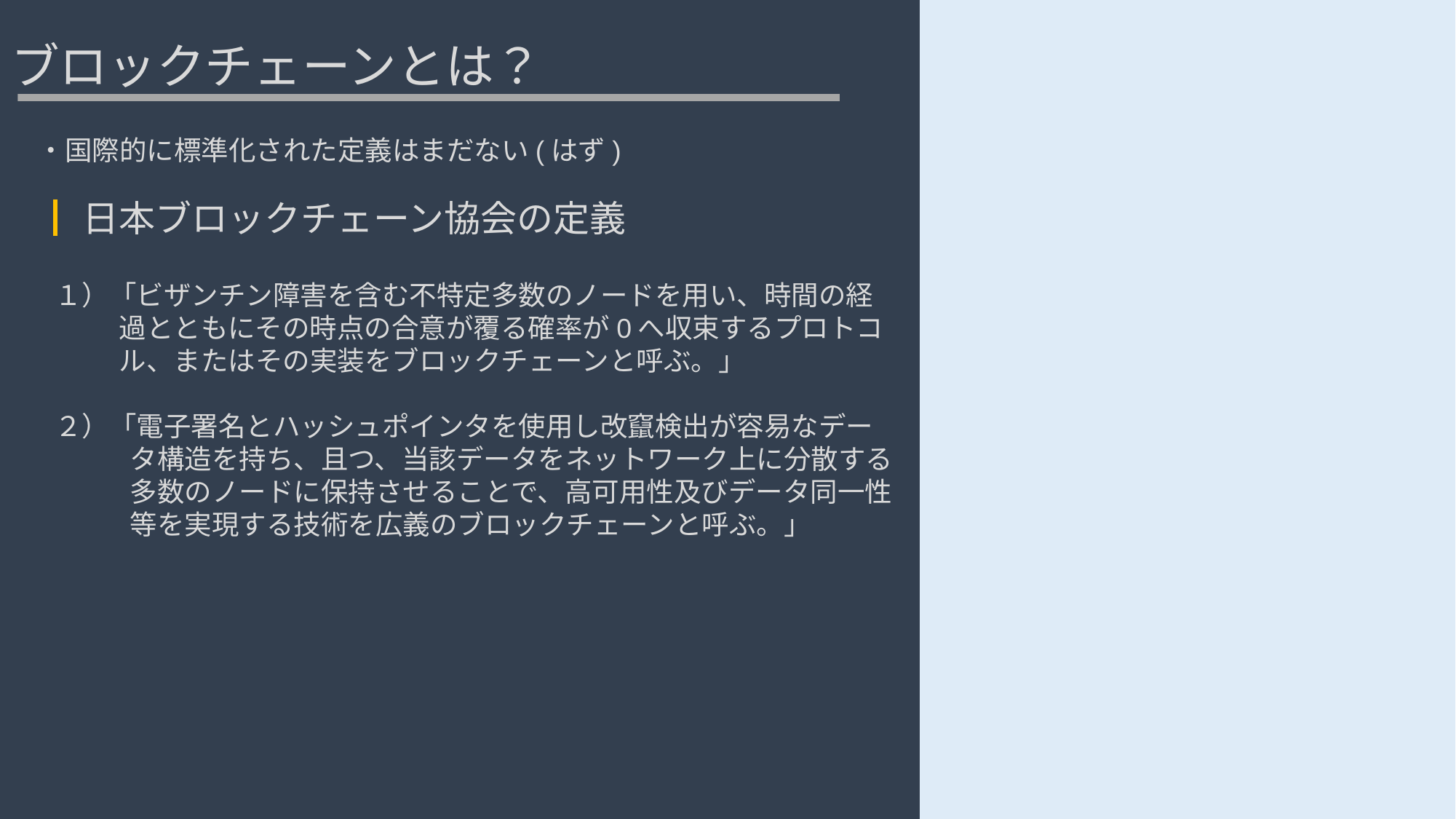

# ブロックチェーンとは？
・国際的に標準化された定義はまだない(はず)
┃日本ブロックチェーン協会の定義
１）「ビザンチン障害を含む不特定多数のノードを用い、時間の経過とともにその時点の合意が覆る確率が0へ収束するプロトコル、またはその実装をブロックチェーンと呼ぶ。」

２）「電子署名とハッシュポインタを使用し改竄検出が容易なデータ構造を持ち、且つ、当該データをネットワーク上に分散する多数のノードに保持させることで、高可用性及びデータ同一性等を実現する技術を広義のブロックチェーンと呼ぶ。」